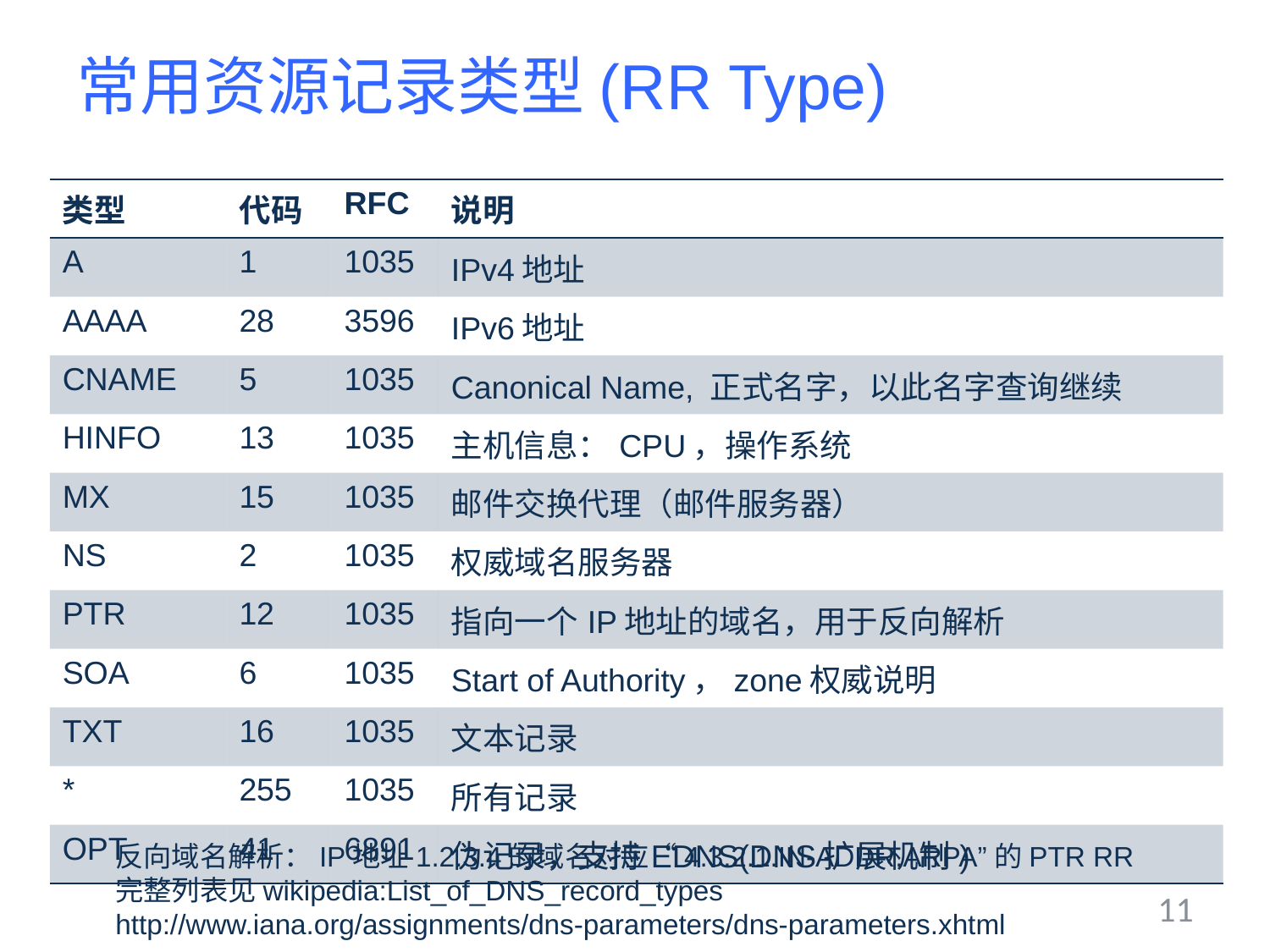

# 常用资源记录类型(RR Type)
| 类型 | 代码 | RFC | 说明 |
| --- | --- | --- | --- |
| A | 1 | 1035 | IPv4地址 |
| AAAA | 28 | 3596 | IPv6地址 |
| CNAME | 5 | 1035 | Canonical Name, 正式名字，以此名字查询继续 |
| HINFO | 13 | 1035 | 主机信息：CPU，操作系统 |
| MX | 15 | 1035 | 邮件交换代理（邮件服务器） |
| NS | 2 | 1035 | 权威域名服务器 |
| PTR | 12 | 1035 | 指向一个IP地址的域名，用于反向解析 |
| SOA | 6 | 1035 | Start of Authority，zone权威说明 |
| TXT | 16 | 1035 | 文本记录 |
| \* | 255 | 1035 | 所有记录 |
| OPT | 41 | 6891 | 伪记录，支持EDNS(DNS扩展机制) |
反向域名解析：IP地址1.2.3.4的域名对应“4.3.2.1.IN-ADDR.ARPA”的PTR RR
完整列表见wikipedia:List_of_DNS_record_types
http://www.iana.org/assignments/dns-parameters/dns-parameters.xhtml
11